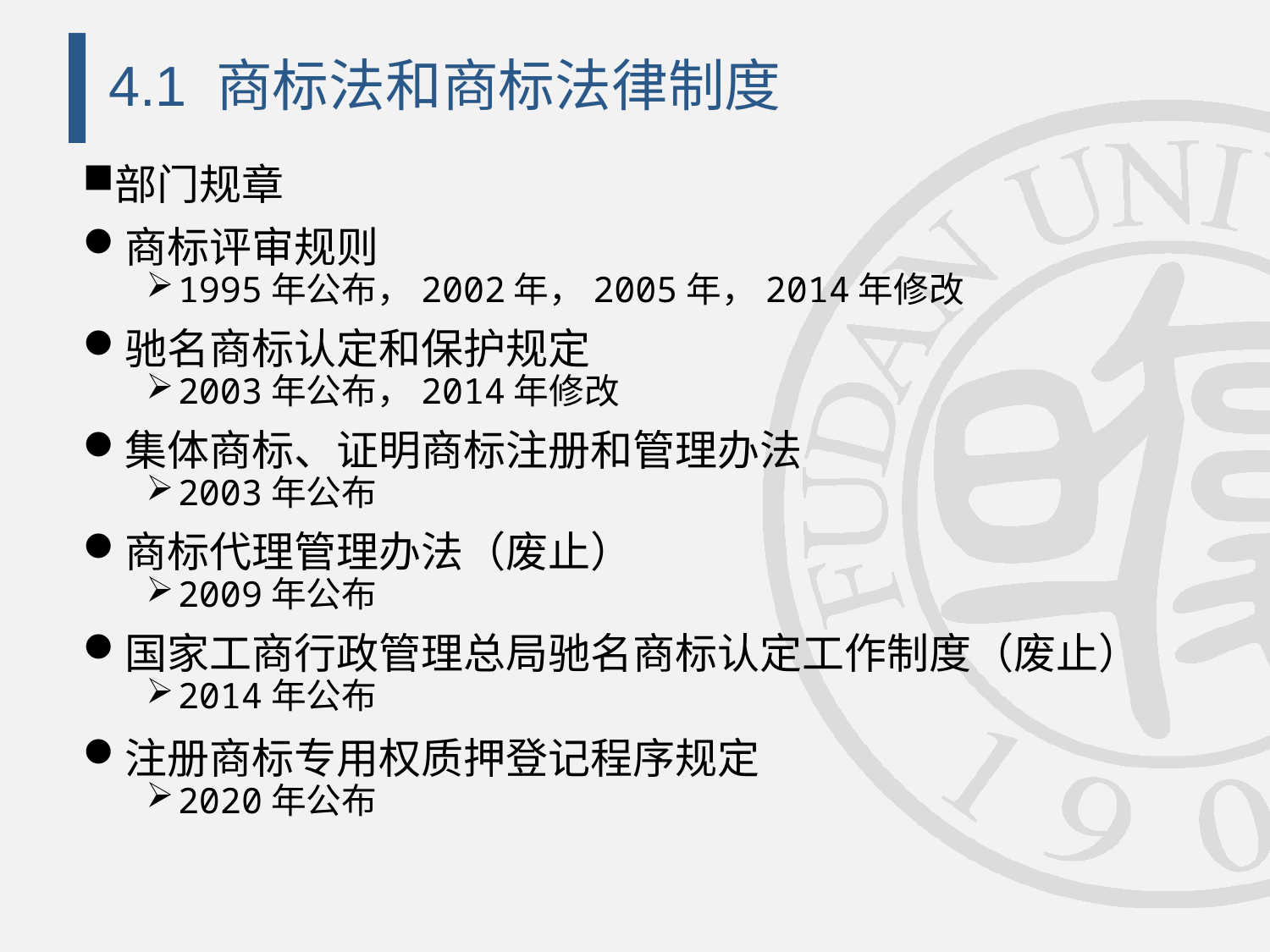

# 4.1 商标法和商标法律制度
部门规章
商标评审规则
1995年公布，2002年，2005年，2014年修改
驰名商标认定和保护规定
2003年公布，2014年修改
集体商标、证明商标注册和管理办法
2003年公布
商标代理管理办法（废止）
2009年公布
国家工商行政管理总局驰名商标认定工作制度（废止）
2014年公布
注册商标专用权质押登记程序规定
2020年公布